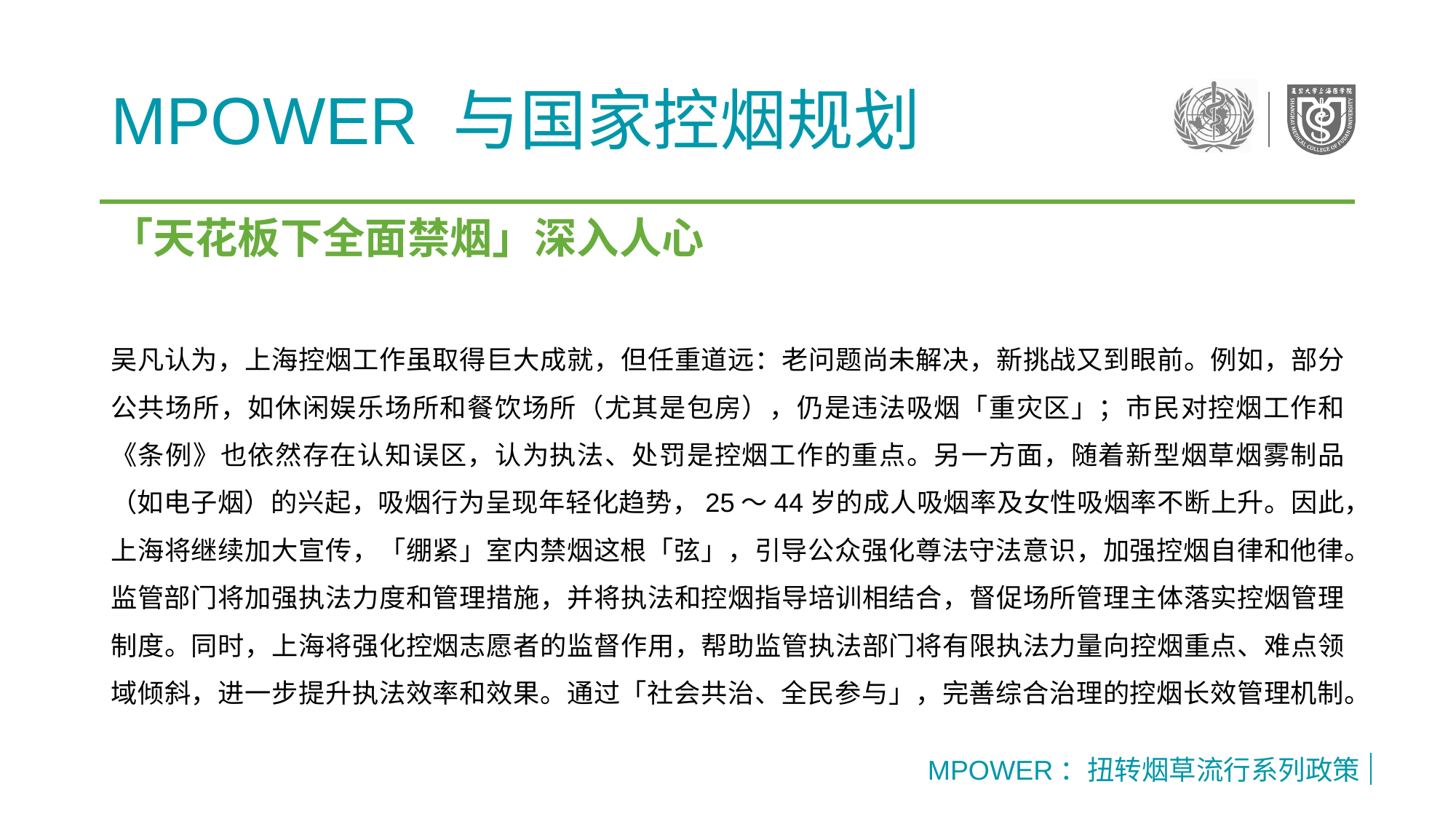

# MPOWER 与国家控烟规划
「天花板下全面禁烟」深入人心
吴凡认为，上海控烟工作虽取得巨大成就，但任重道远：老问题尚未解决，新挑战又到眼前。例如，部分公共场所，如休闲娱乐场所和餐饮场所（尤其是包房），仍是违法吸烟「重灾区」；市民对控烟工作和《条例》也依然存在认知误区，认为执法、处罚是控烟工作的重点。另一方面，随着新型烟草烟雾制品（如电子烟）的兴起，吸烟行为呈现年轻化趋势，25～44岁的成人吸烟率及女性吸烟率不断上升。因此，上海将继续加大宣传，「绷紧」室内禁烟这根「弦」，引导公众强化尊法守法意识，加强控烟自律和他律。监管部门将加强执法力度和管理措施，并将执法和控烟指导培训相结合，督促场所管理主体落实控烟管理制度。同时，上海将强化控烟志愿者的监督作用，帮助监管执法部门将有限执法力量向控烟重点、难点领域倾斜，进一步提升执法效率和效果。通过「社会共治、全民参与」，完善综合治理的控烟长效管理机制。